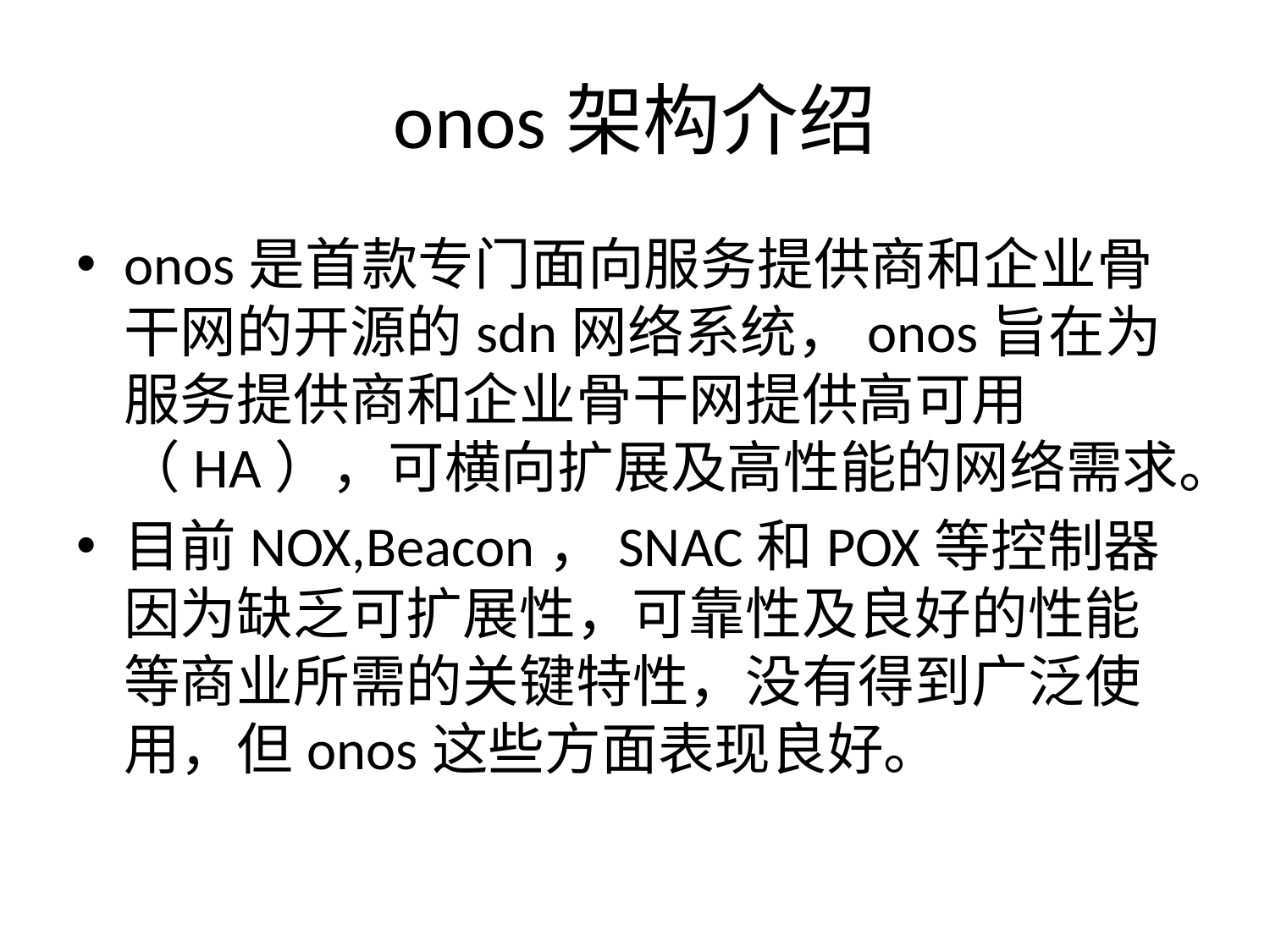

# onos架构介绍
onos是首款专门面向服务提供商和企业骨干网的开源的sdn网络系统，onos旨在为服务提供商和企业骨干网提供高可用（HA），可横向扩展及高性能的网络需求。
目前NOX,Beacon，SNAC和POX等控制器因为缺乏可扩展性，可靠性及良好的性能等商业所需的关键特性，没有得到广泛使用，但onos这些方面表现良好。